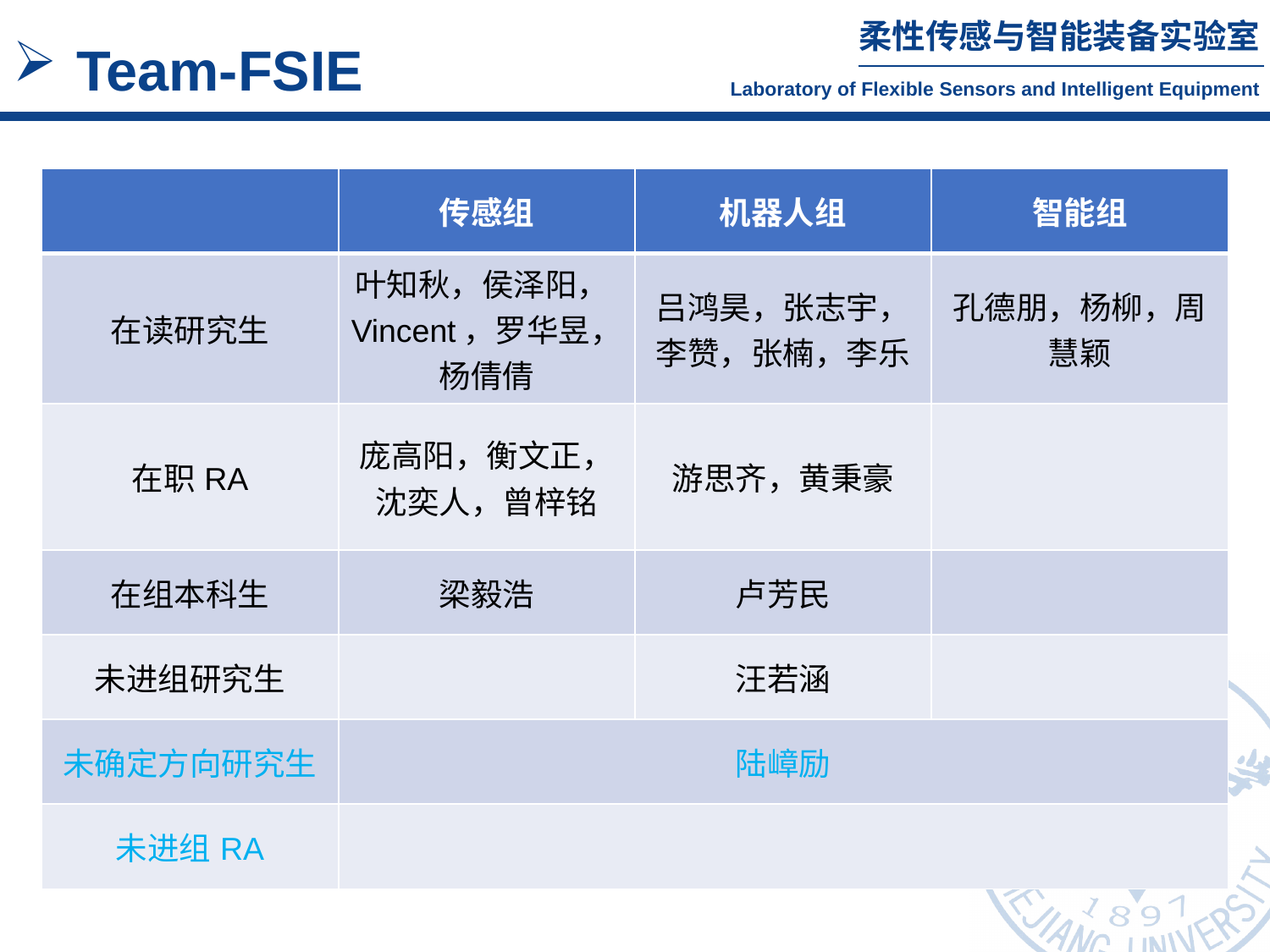

Team-FSIE
|  | 传感组 | 机器人组 | 智能组 |
| --- | --- | --- | --- |
| 在读研究生 | 叶知秋，侯泽阳，Vincent，罗华昱，杨倩倩 | 吕鸿昊，张志宇，李赞，张楠，李乐 | 孔德朋，杨柳，周慧颖 |
| 在职RA | 庞高阳，衡文正，沈奕人，曾梓铭 | 游思齐，黄秉豪 |  |
| 在组本科生 | 梁毅浩 | 卢芳民 |  |
| 未进组研究生 |  | 汪若涵 |  |
| 未确定方向研究生 | 陆嶂励 |  |  |
| 未进组RA |  |  |  |